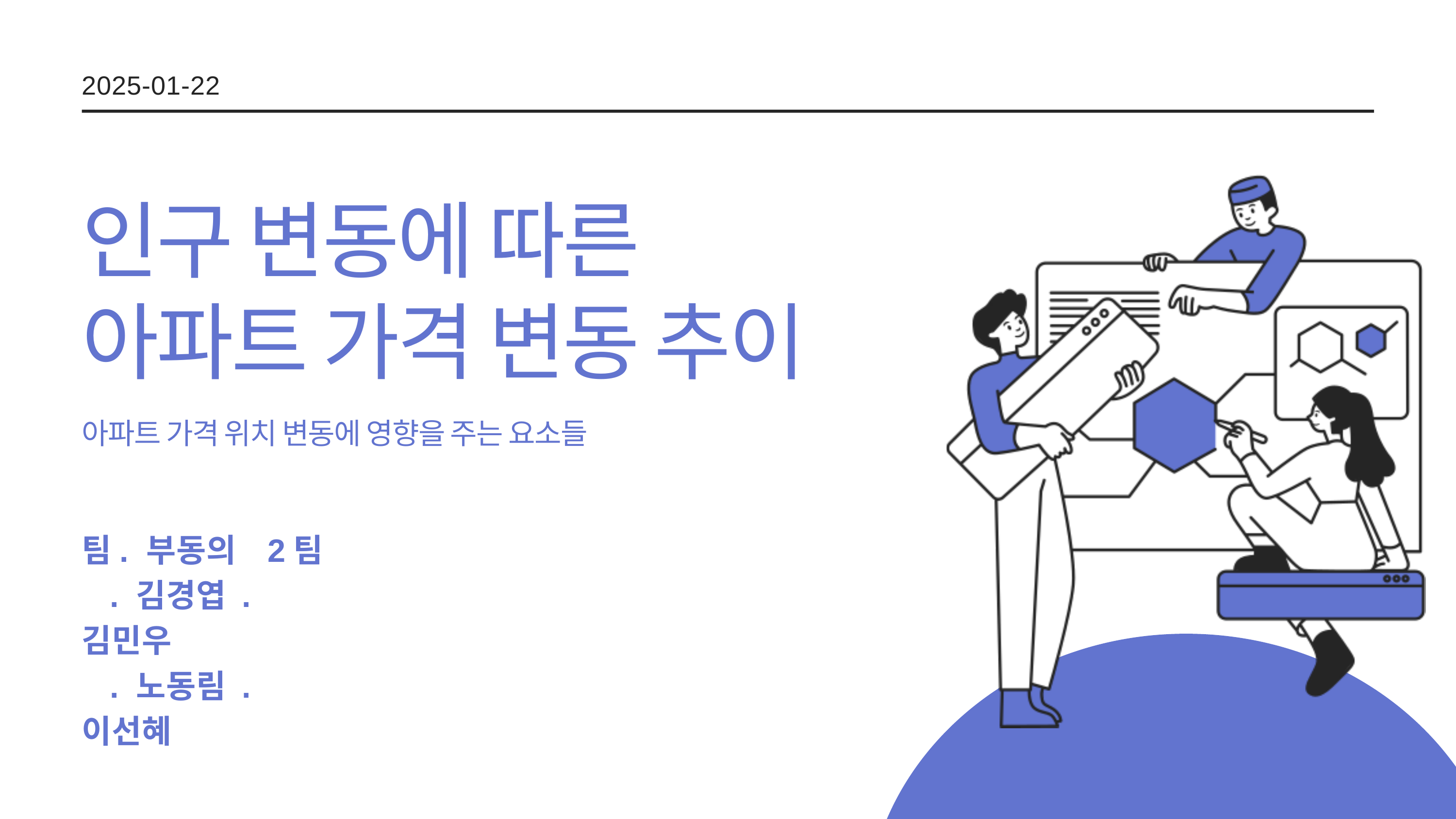

2025-01-22

인구 변동에 따른
아파트 가격 변동 추이
아파트 가격 위치 변동에 영향을 주는 요소들
팀. 부동의   2팀
   . 김경엽 . 김민우
   . 노동림 . 이선혜